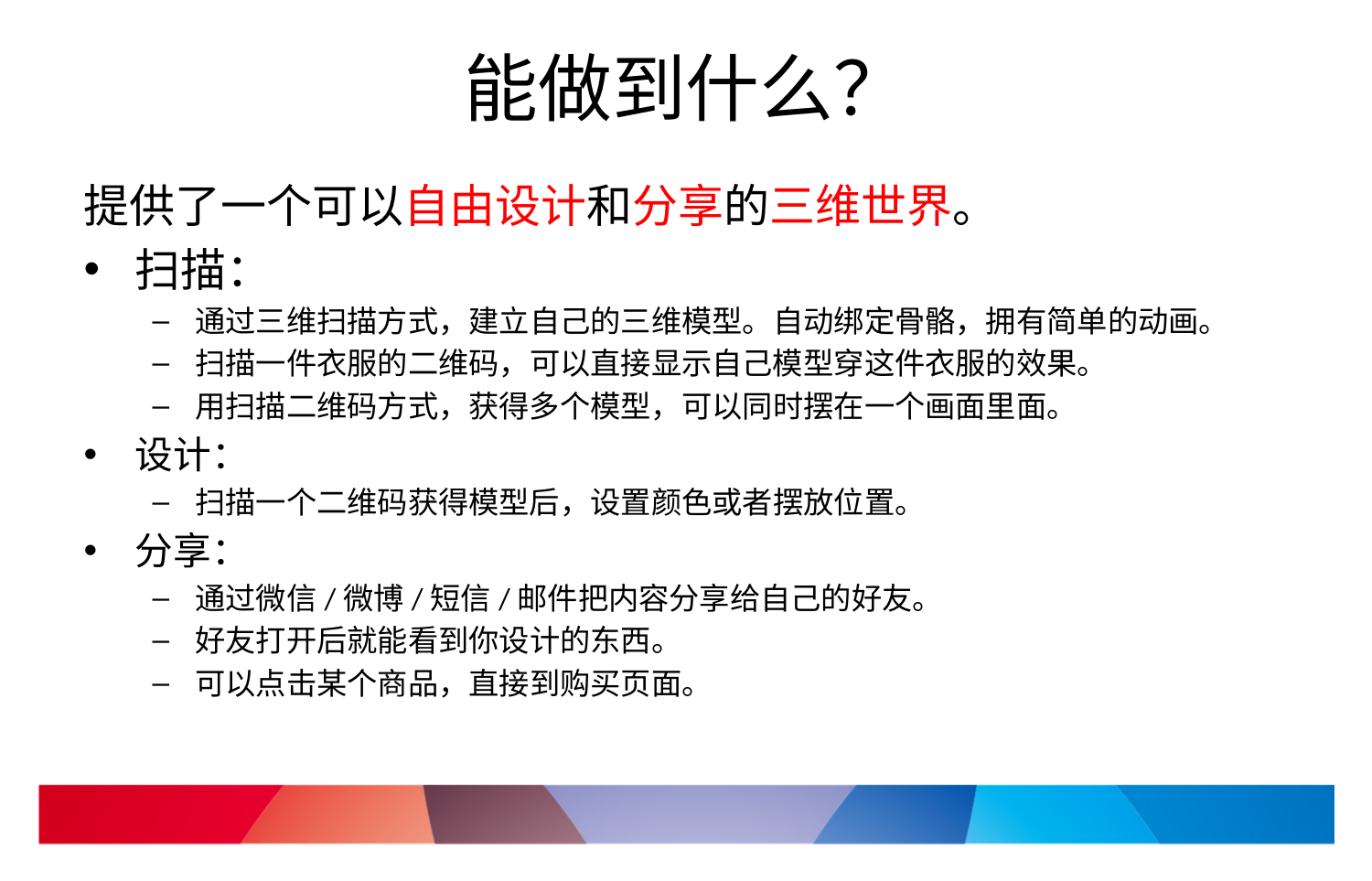

# 能做到什么？
提供了一个可以自由设计和分享的三维世界。
扫描：
通过三维扫描方式，建立自己的三维模型。自动绑定骨骼，拥有简单的动画。
扫描一件衣服的二维码，可以直接显示自己模型穿这件衣服的效果。
用扫描二维码方式，获得多个模型，可以同时摆在一个画面里面。
设计：
扫描一个二维码获得模型后，设置颜色或者摆放位置。
分享：
通过微信/微博/短信/邮件把内容分享给自己的好友。
好友打开后就能看到你设计的东西。
可以点击某个商品，直接到购买页面。